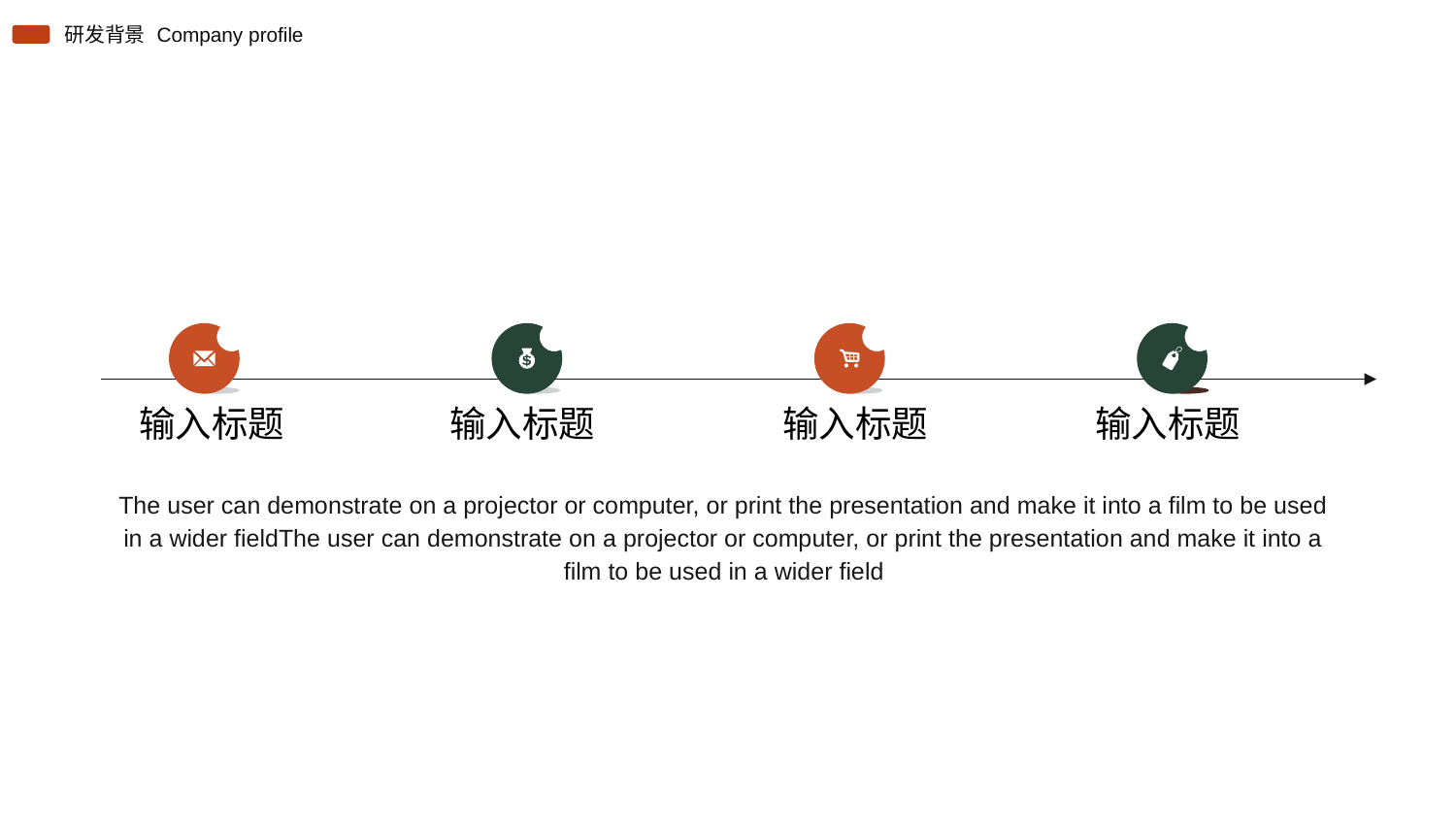

Company profile
研发背景

输入标题
输入标题
输入标题
输入标题
The user can demonstrate on a projector or computer, or print the presentation and make it into a film to be used in a wider fieldThe user can demonstrate on a projector or computer, or print the presentation and make it into a film to be used in a wider field